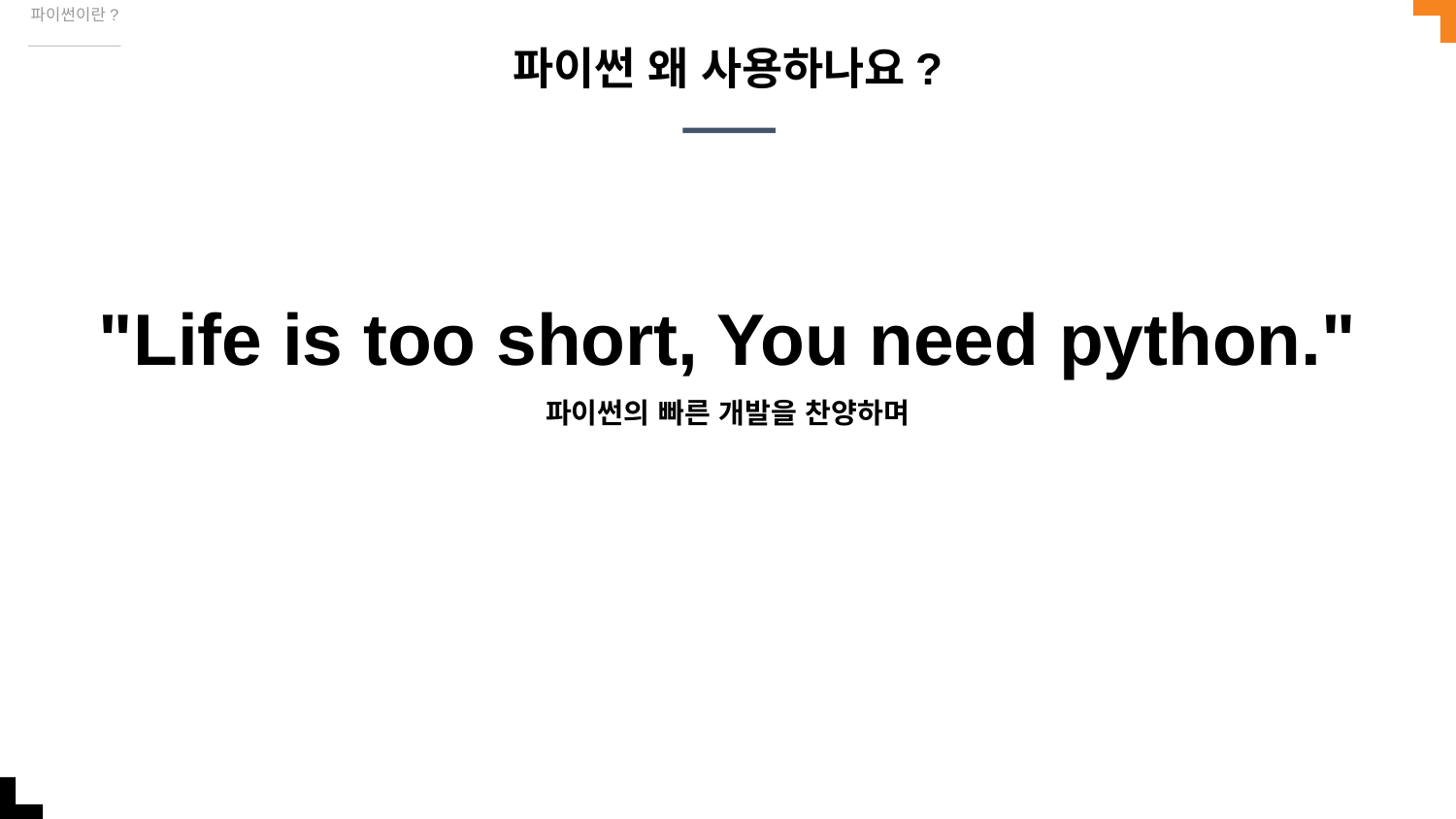

파이썬이란?
파이썬 왜 사용하나요?
"Life is too short, You need python."
파이썬의 빠른 개발을 찬양하며